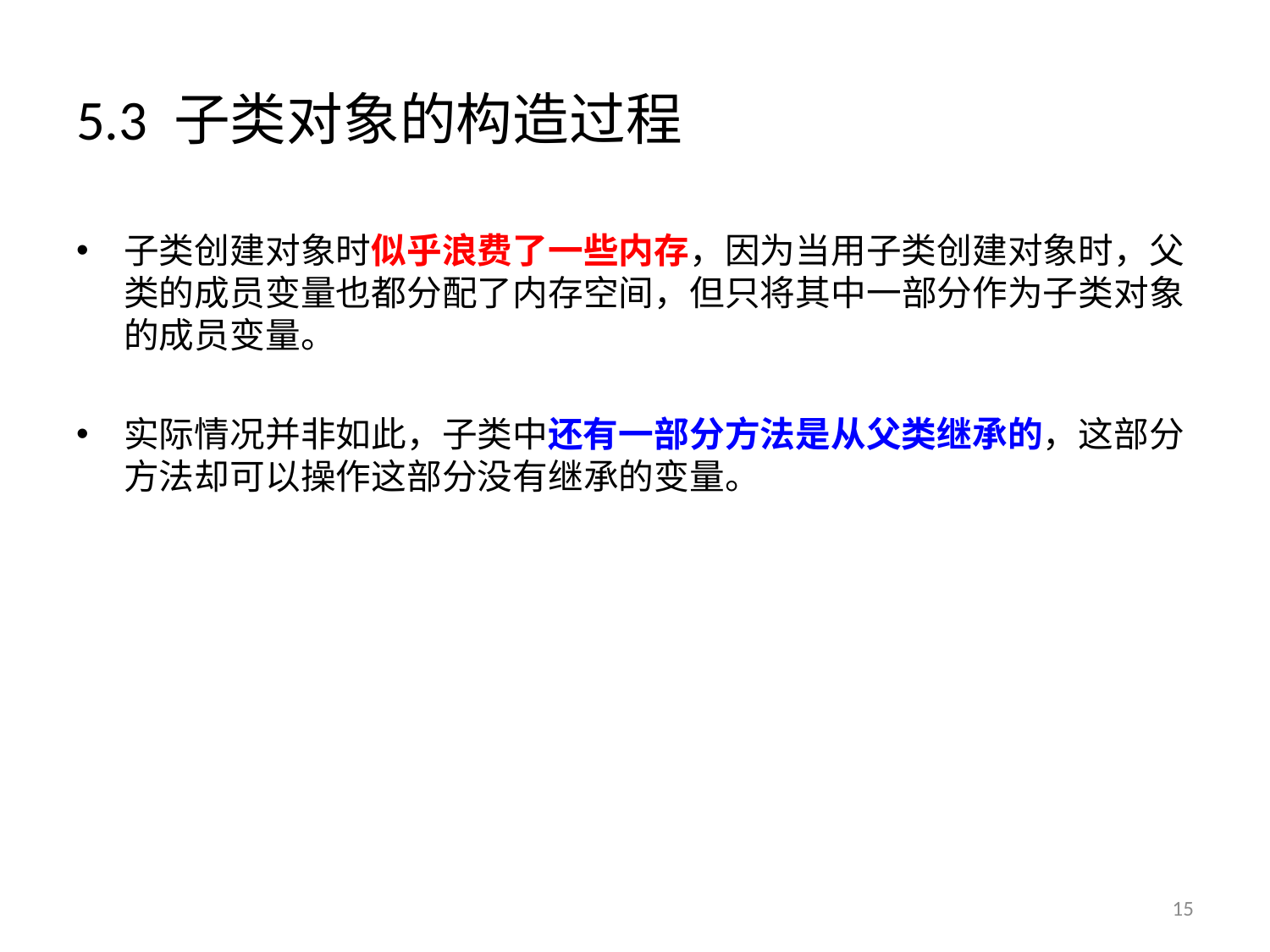

# 5.3 子类对象的构造过程
子类创建对象时似乎浪费了一些内存，因为当用子类创建对象时，父类的成员变量也都分配了内存空间，但只将其中一部分作为子类对象的成员变量。

实际情况并非如此，子类中还有一部分方法是从父类继承的，这部分方法却可以操作这部分没有继承的变量。
15